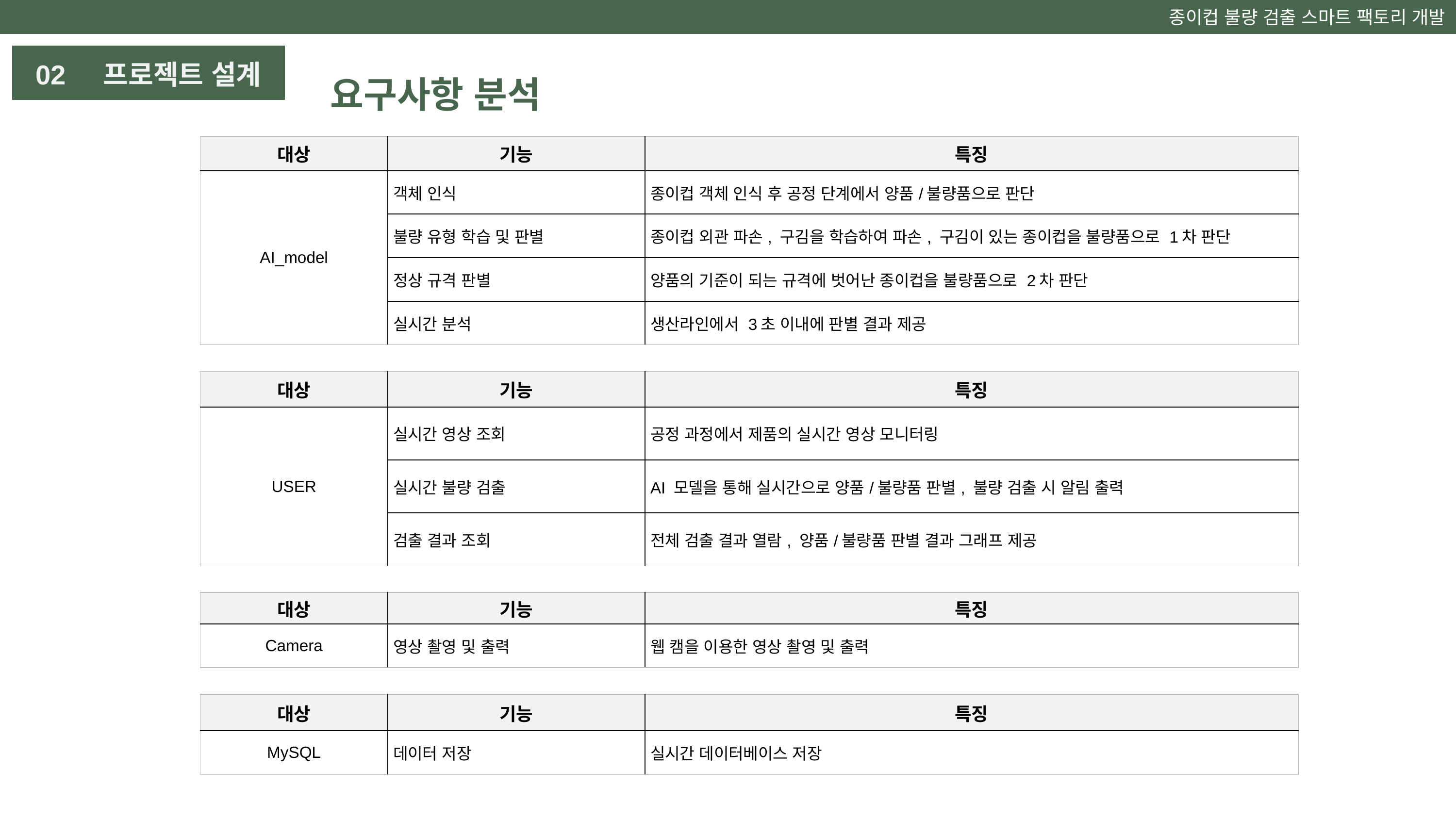

종이컵 불량 검출 스마트 팩토리 개발
요구사항 분석

02    프로젝트 설계
| 대상 | 기능 | 특징 |
| --- | --- | --- |
| AI\_model | 객체 인식 | 종이컵 객체 인식 후 공정 단계에서 양품/불량품으로 판단 |
|  | 불량 유형 학습 및 판별 | 종이컵 외관 파손, 구김을 학습하여 파손, 구김이 있는 종이컵을 불량품으로 1차 판단 |
|  | 정상 규격 판별 | 양품의 기준이 되는 규격에 벗어난 종이컵을 불량품으로 2차 판단 |
|  | 실시간 분석 | 생산라인에서 3초 이내에 판별 결과 제공 |
| 대상 | 기능 | 특징 |
| --- | --- | --- |
| USER | 실시간 영상 조회 | 공정 과정에서 제품의 실시간 영상 모니터링 |
|  | 실시간 불량 검출 | AI 모델을 통해 실시간으로 양품/불량품 판별, 불량 검출 시 알림 출력 |
|  | 검출 결과 조회 | 전체 검출 결과 열람, 양품/불량품 판별 결과 그래프 제공 |
| 대상 | 기능 | 특징 |
| --- | --- | --- |
| Camera | 영상 촬영 및 출력 | 웹 캠을 이용한 영상 촬영 및 출력 |
| 대상 | 기능 | 특징 |
| --- | --- | --- |
| MySQL | 데이터 저장 | 실시간 데이터베이스 저장 |